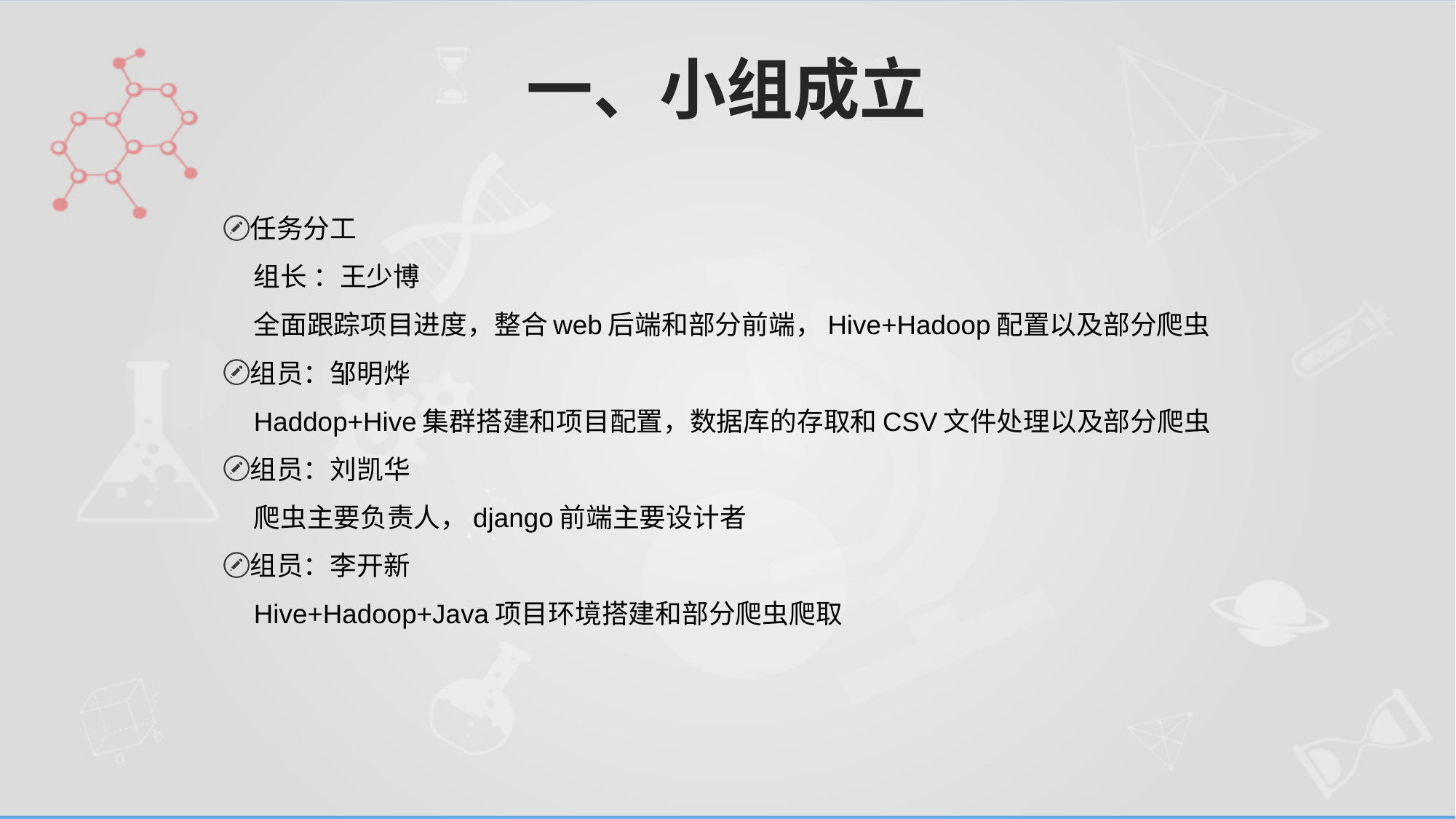

# 一、小组成立
任务分工
    组长 ：王少博
    全面跟踪项目进度，整合web后端和部分前端，Hive+Hadoop配置以及部分爬虫
组员：邹明烨
    Haddop+Hive集群搭建和项目配置，数据库的存取和CSV文件处理以及部分爬虫
组员：刘凯华
    爬虫主要负责人，django前端主要设计者
组员：李开新
    Hive+Hadoop+Java项目环境搭建和部分爬虫爬取